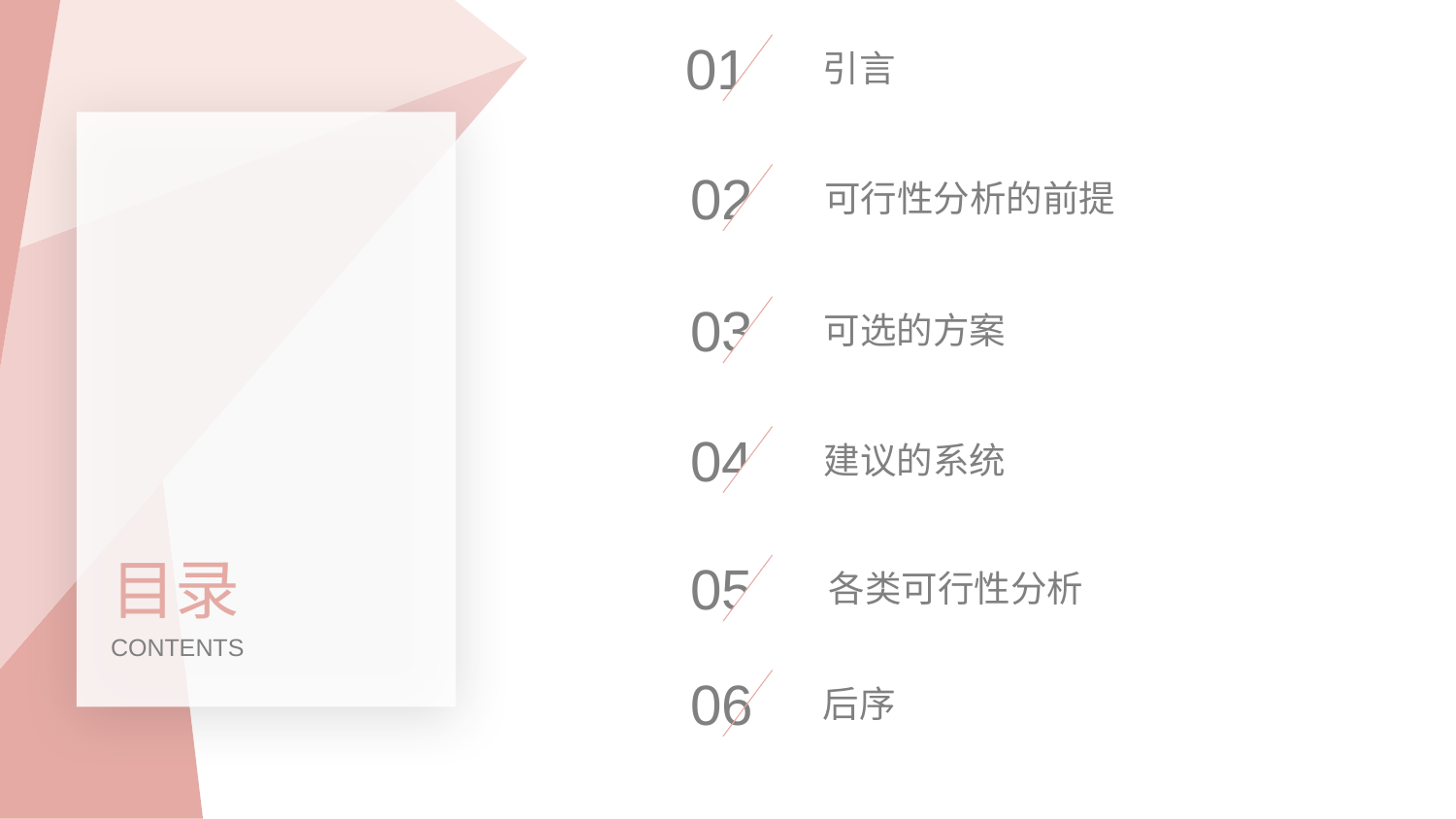

01

引言

02

可行性分析的前提
03

可选的方案
04

建议的系统
目录
05

各类可行性分析
CONTENTS
06
后序